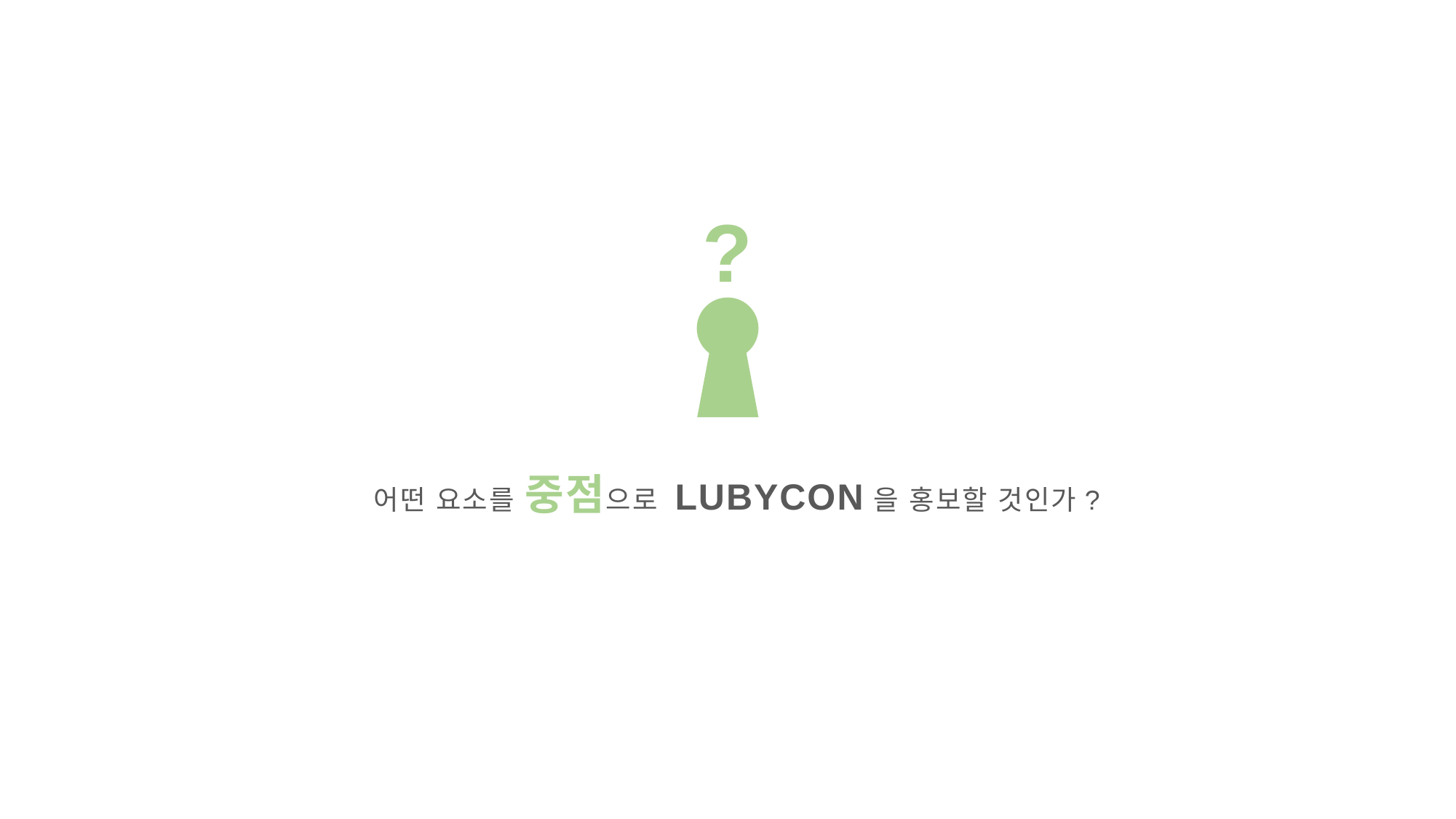

?

 어떤 요소를 중점으로 LUBYCON을 홍보할 것인가?